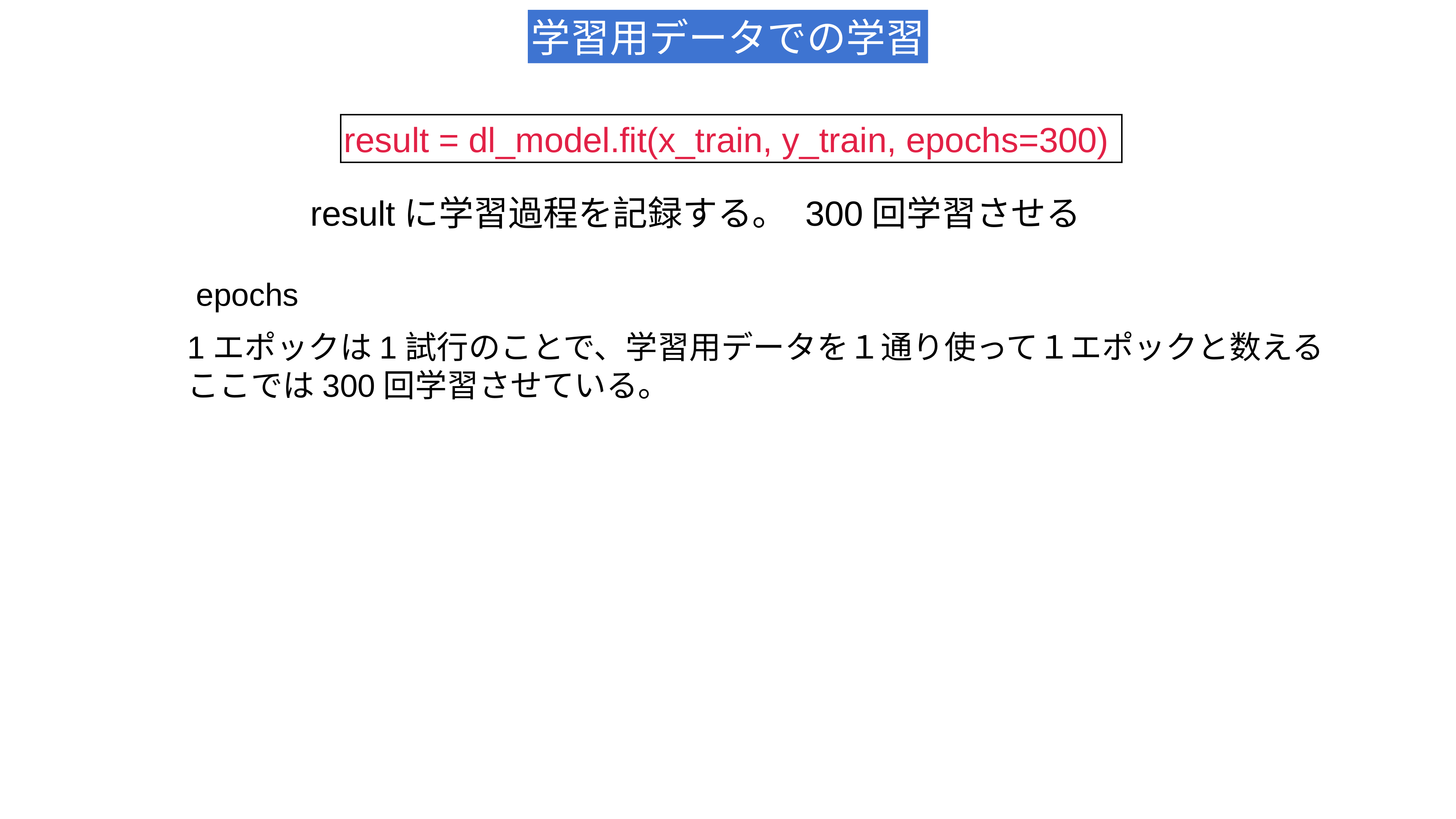

学習用データでの学習
result = dl_model.fit(x_train, y_train, epochs=300)
resultに学習過程を記録する。 300回学習させる
epochs
1エポックは1試行のことで、学習用データを１通り使って１エポックと数える
ここでは300回学習させている。